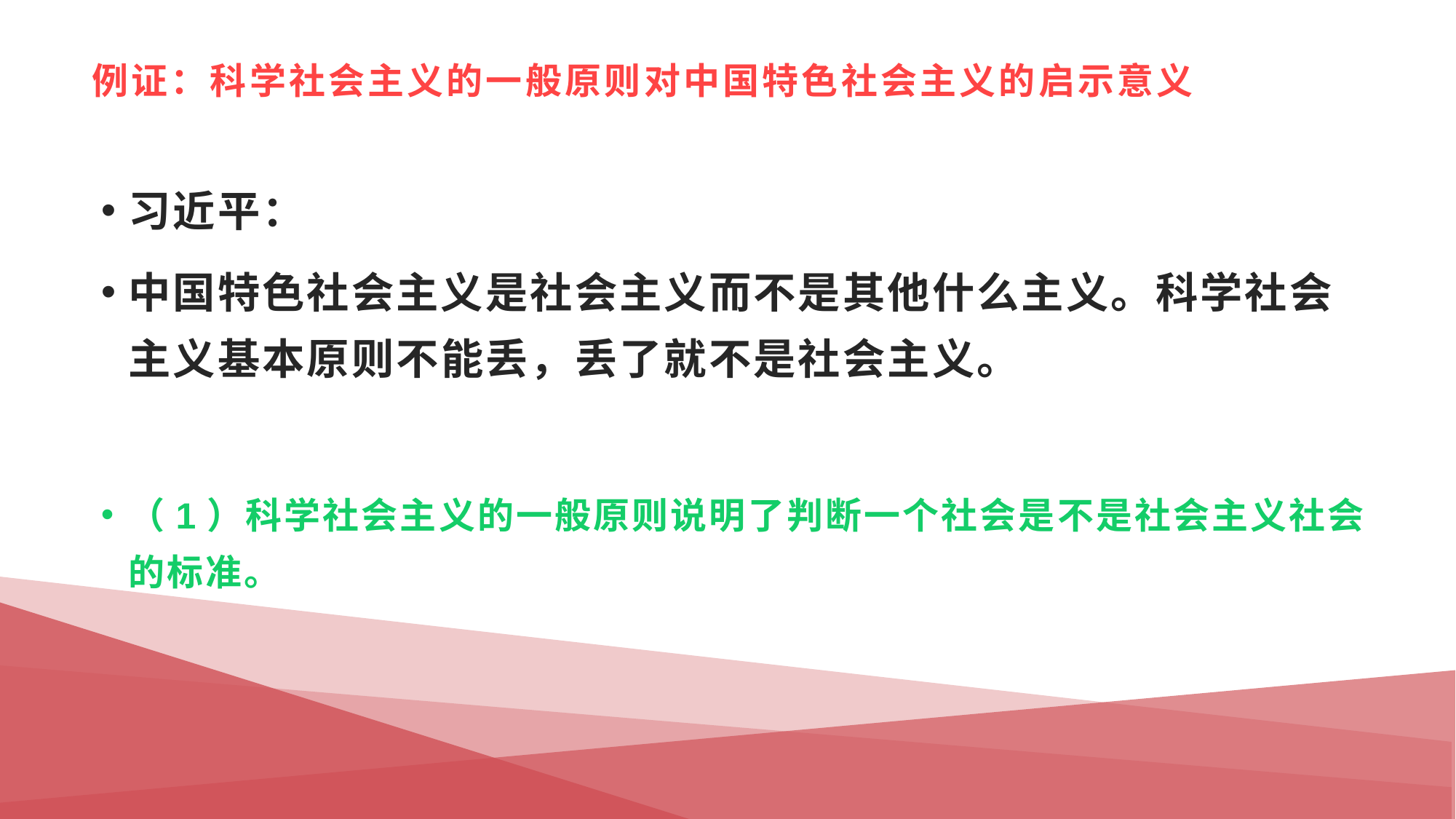

# 例证：科学社会主义的一般原则对中国特色社会主义的启示意义
习近平：
中国特色社会主义是社会主义而不是其他什么主义。科学社会主义基本原则不能丢，丢了就不是社会主义。

（1）科学社会主义的一般原则说明了判断一个社会是不是社会主义社会的标准。